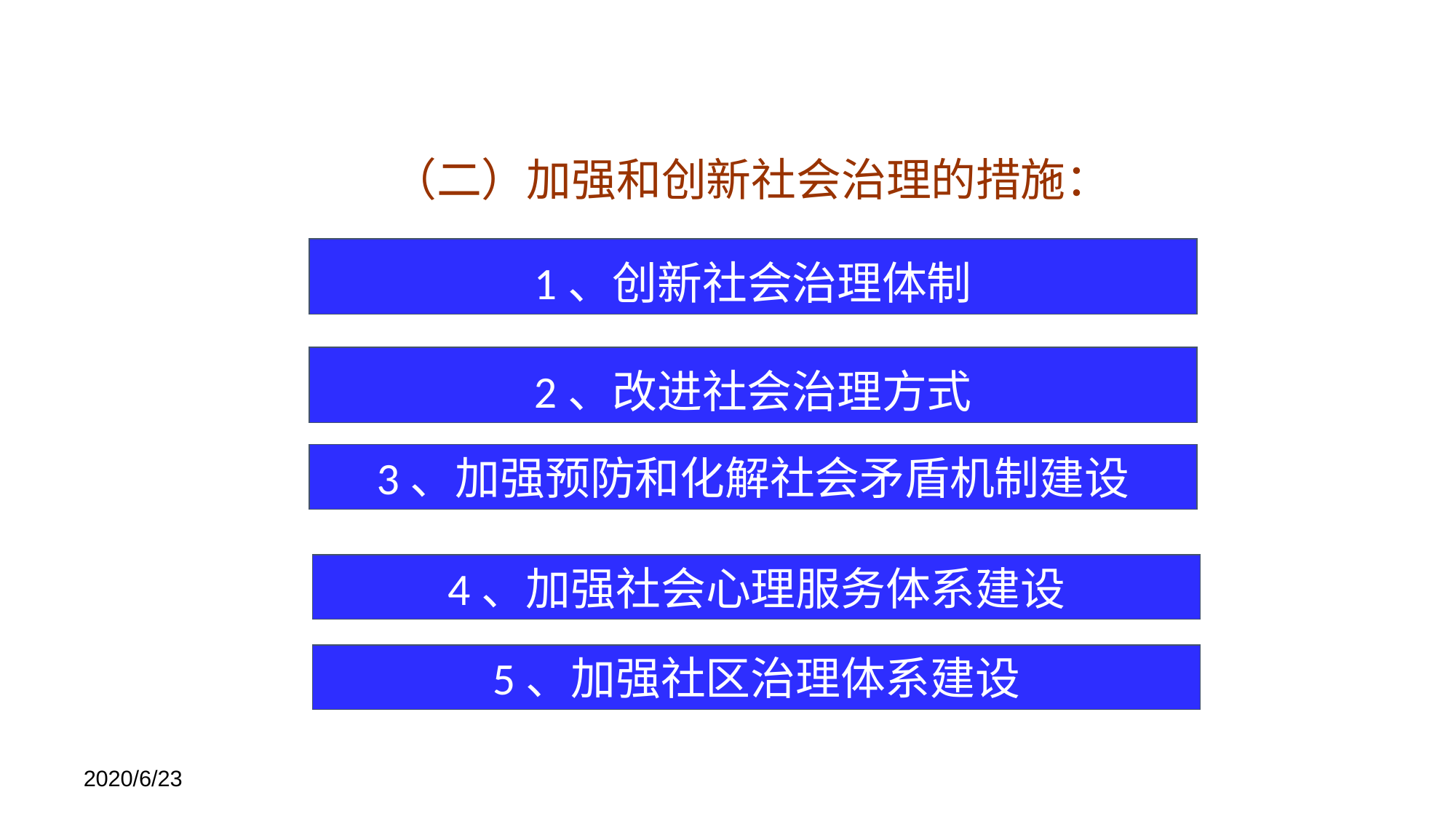

（二）加强和创新社会治理的措施：
1、创新社会治理体制
2、改进社会治理方式
3、加强预防和化解社会矛盾机制建设
4、加强社会心理服务体系建设
5、加强社区治理体系建设
2020/6/23